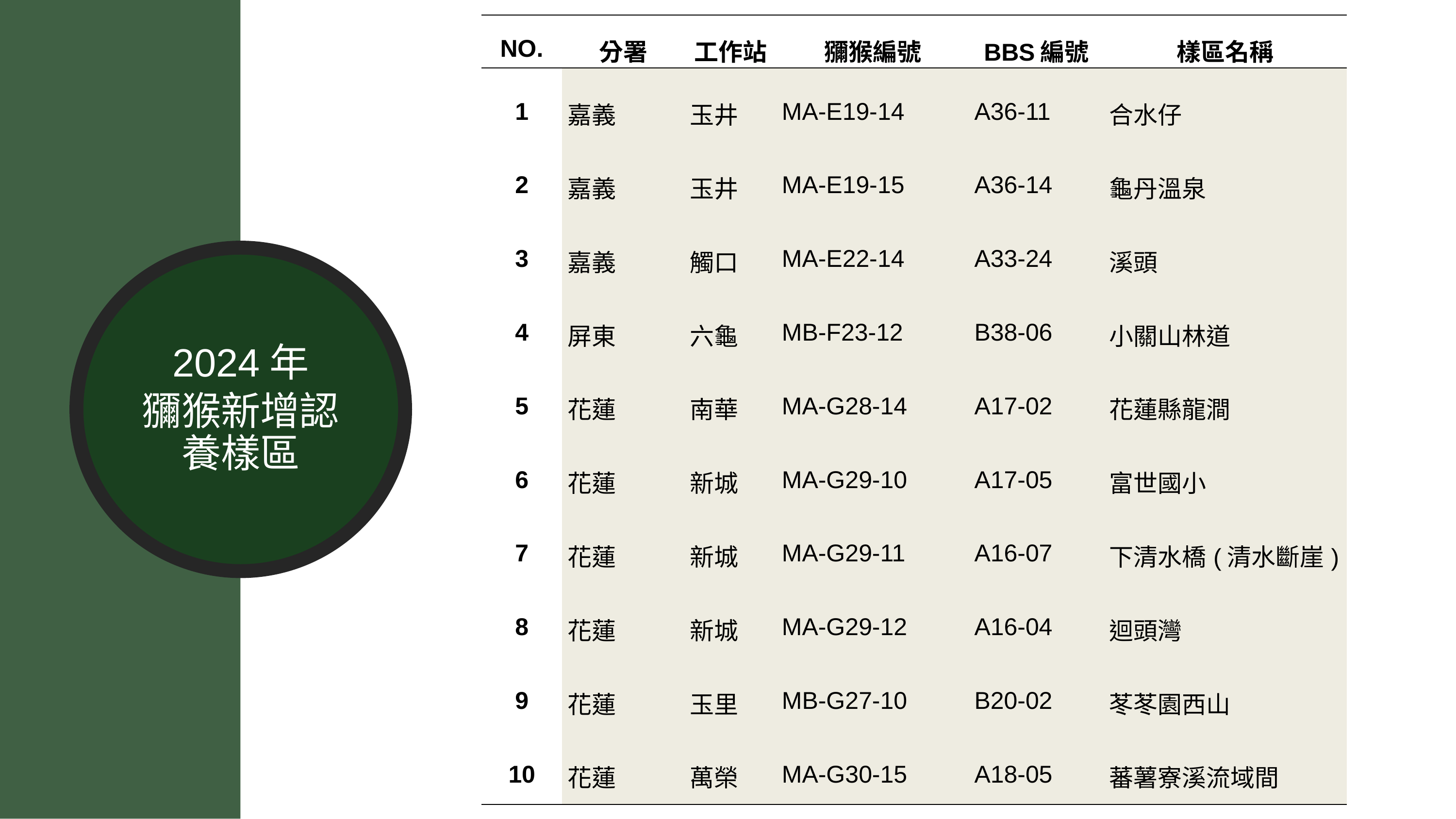

| NO. | 分署 | 工作站 | 獼猴編號 | BBS編號 | 樣區名稱 |
| --- | --- | --- | --- | --- | --- |
| 1 | 嘉義 | 玉井 | MA-E19-14 | A36-11 | 合水仔 |
| 2 | 嘉義 | 玉井 | MA-E19-15 | A36-14 | 龜丹溫泉 |
| 3 | 嘉義 | 觸口 | MA-E22-14 | A33-24 | 溪頭 |
| 4 | 屏東 | 六龜 | MB-F23-12 | B38-06 | 小關山林道 |
| 5 | 花蓮 | 南華 | MA-G28-14 | A17-02 | 花蓮縣龍澗 |
| 6 | 花蓮 | 新城 | MA-G29-10 | A17-05 | 富世國小 |
| 7 | 花蓮 | 新城 | MA-G29-11 | A16-07 | 下清水橋(清水斷崖) |
| 8 | 花蓮 | 新城 | MA-G29-12 | A16-04 | 迴頭灣 |
| 9 | 花蓮 | 玉里 | MB-G27-10 | B20-02 | 苳苳園西山 |
| 10 | 花蓮 | 萬榮 | MA-G30-15 | A18-05 | 蕃薯寮溪流域間 |
2024年
獼猴新增認養樣區